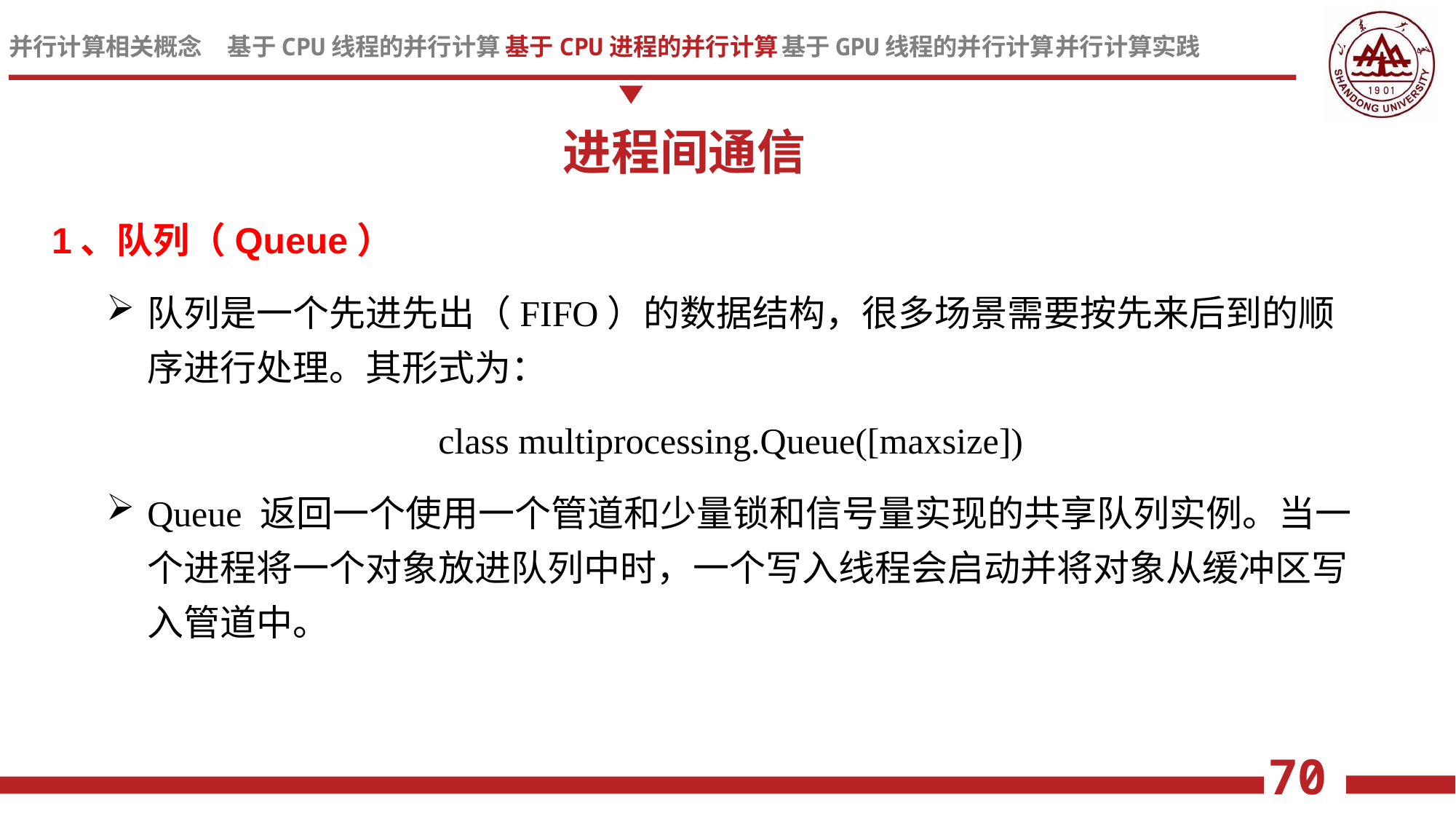

进程间通信
1、队列（Queue）
队列是一个先进先出（FIFO）的数据结构，很多场景需要按先来后到的顺序进行处理。其形式为：
class multiprocessing.Queue([maxsize])
Queue 返回一个使用一个管道和少量锁和信号量实现的共享队列实例。当一个进程将一个对象放进队列中时，一个写入线程会启动并将对象从缓冲区写入管道中。